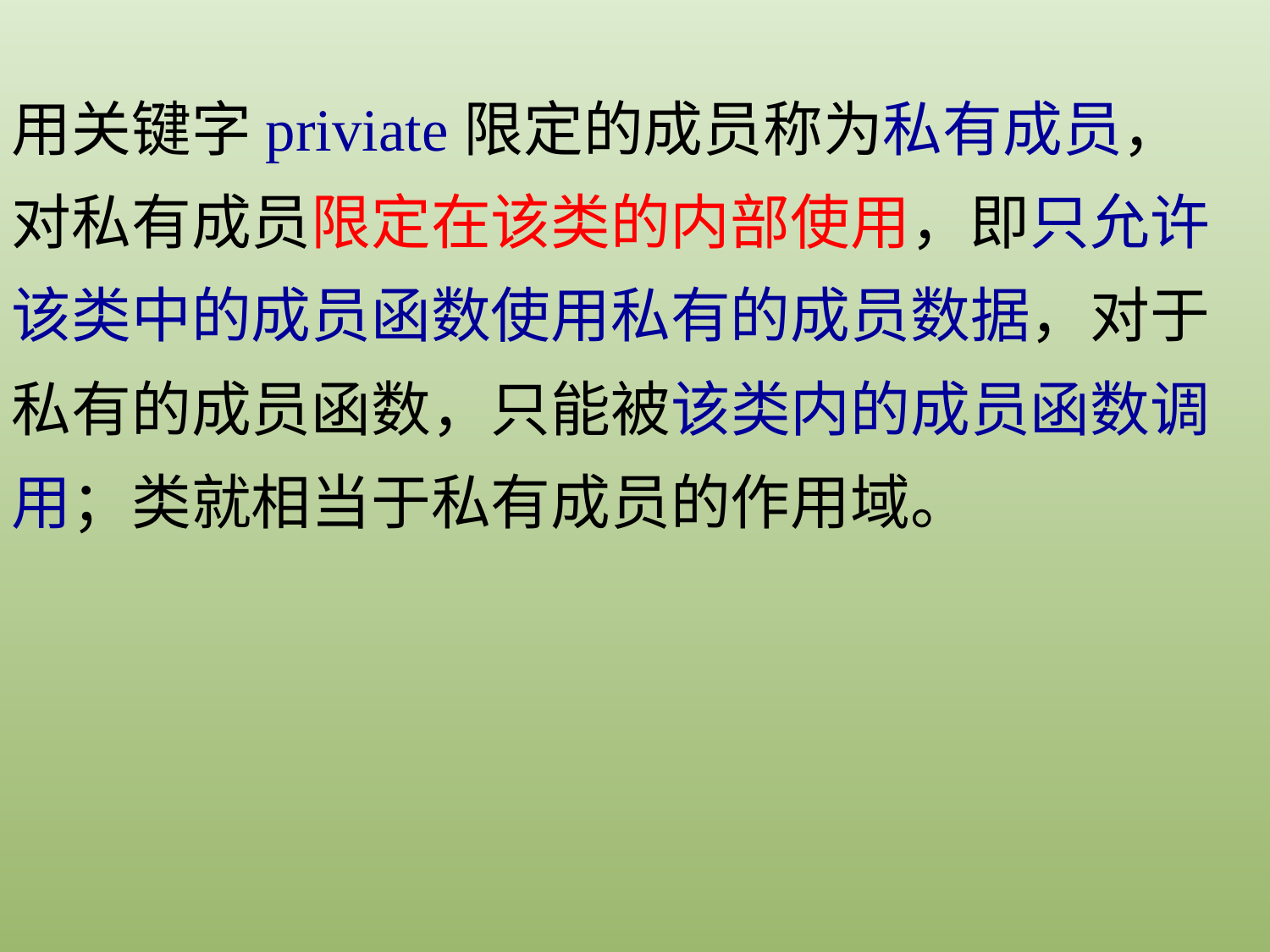

用关键字priviate限定的成员称为私有成员，对私有成员限定在该类的内部使用，即只允许该类中的成员函数使用私有的成员数据，对于私有的成员函数，只能被该类内的成员函数调用；类就相当于私有成员的作用域。
597